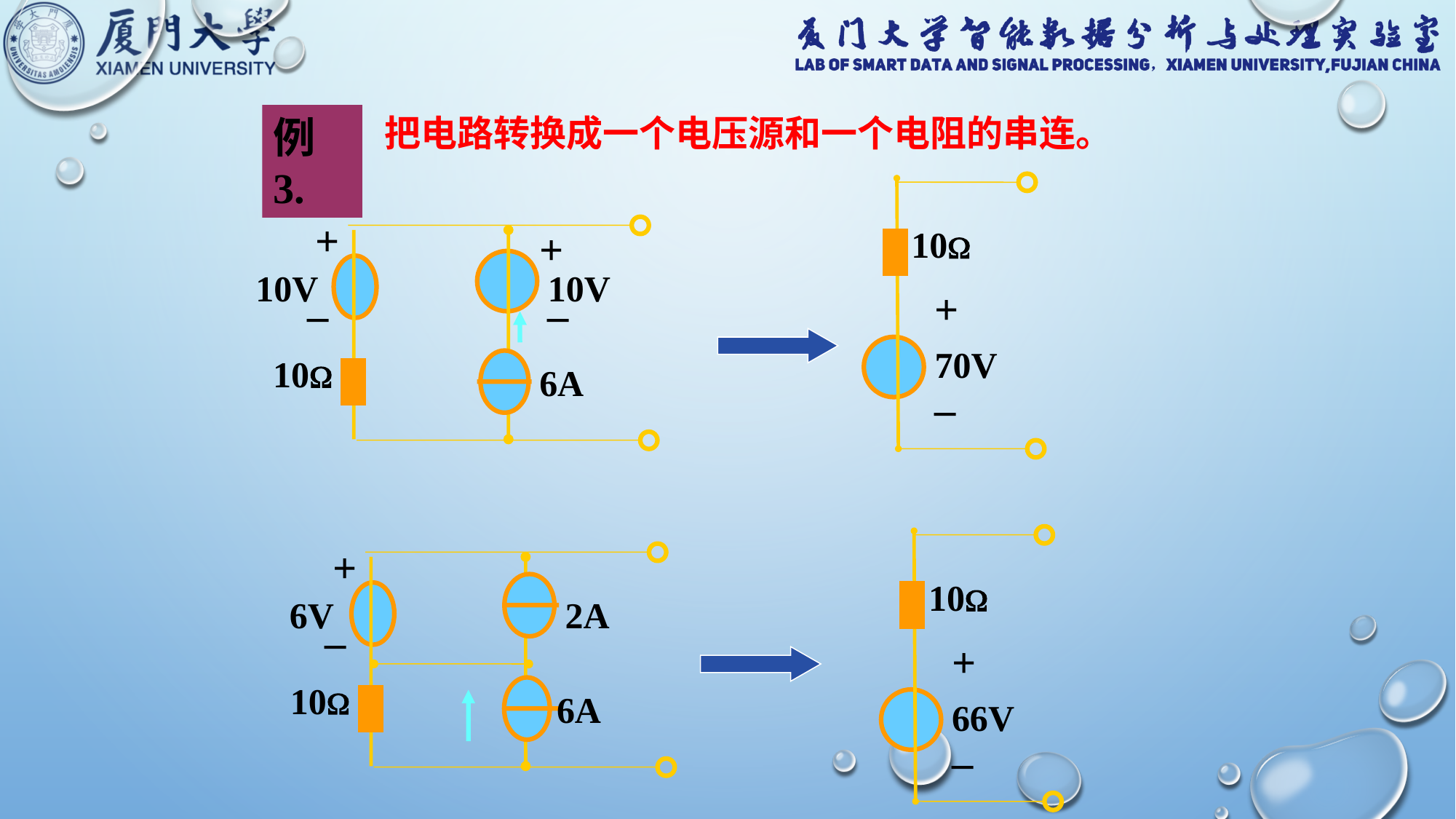

把电路转换成一个电压源和一个电阻的串连。
例3.

10Ω

+

70V
_

+
+

10V
10V
_
_

10Ω

6A

10Ω

+

66V
_

+

6V
2A
_

10Ω

6A

136